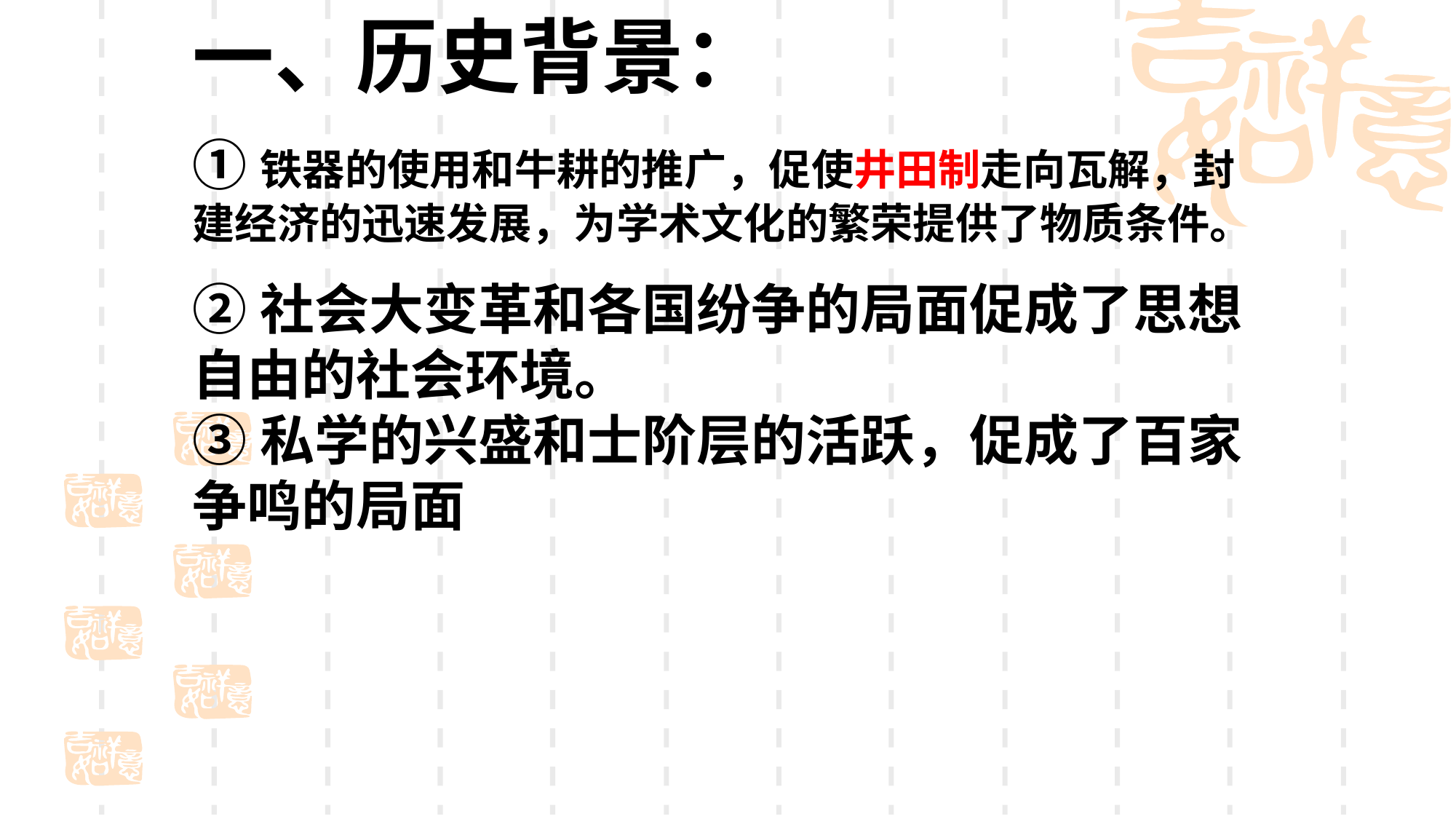

一、历史背景：
①铁器的使用和牛耕的推广，促使井田制走向瓦解，封建经济的迅速发展，为学术文化的繁荣提供了物质条件。
②社会大变革和各国纷争的局面促成了思想自由的社会环境。
③私学的兴盛和士阶层的活跃，促成了百家争鸣的局面